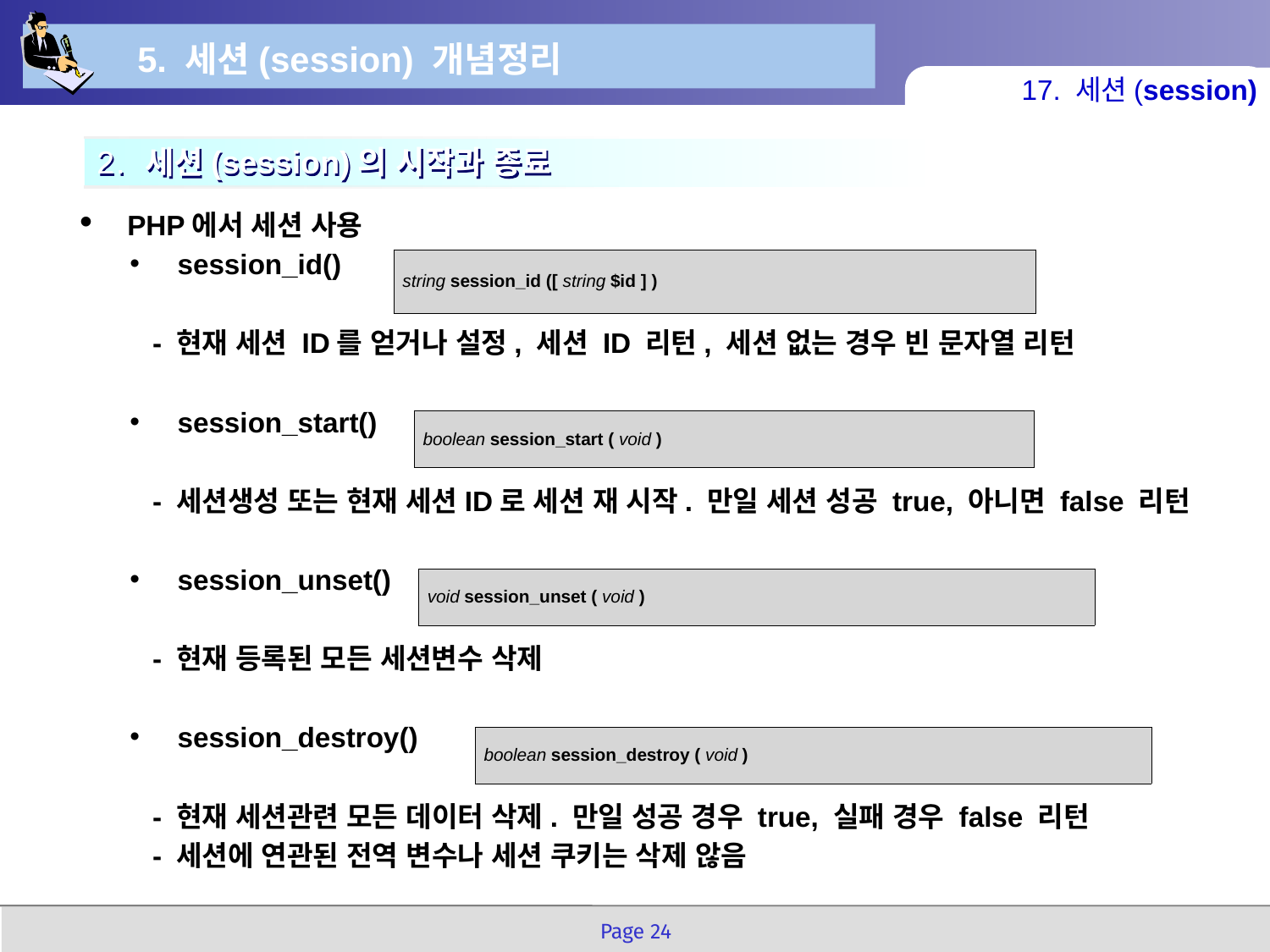

5. 세션(session) 개념정리
17. 세션(session)
2. 세션(session)의 시작과 종료

PHP에서 세션 사용
session_id()

- 현재 세션 ID를 얻거나 설정, 세션 ID 리턴, 세션 없는 경우 빈 문자열 리턴

session_start()

- 세션생성 또는 현재 세션ID로 세션 재 시작. 만일 세션 성공 true, 아니면 false 리턴

session_unset()

- 현재 등록된 모든 세션변수 삭제

session_destroy()

- 현재 세션관련 모든 데이터 삭제. 만일 성공 경우 true, 실패 경우 false 리턴
- 세션에 연관된 전역 변수나 세션 쿠키는 삭제 않음
| string session\_id ([ string $id ] ) |
| --- |
| boolean session\_start ( void ) |
| --- |
| void session\_unset ( void ) |
| --- |
| boolean session\_destroy ( void ) |
| --- |
Page 24